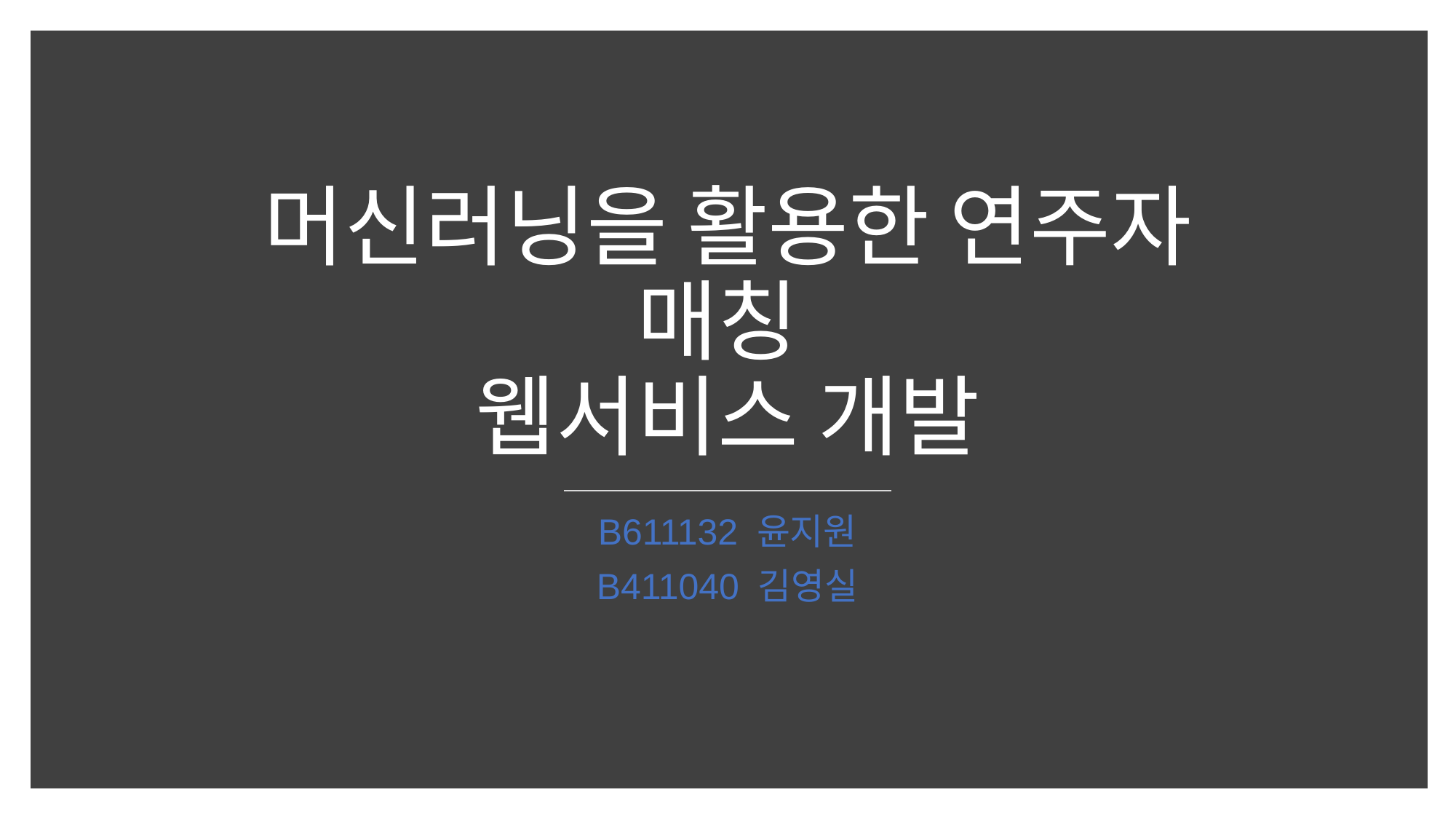

# 머신러닝을 활용한 연주자 매칭 웹서비스 개발

B611132 윤지원
B411040 김영실